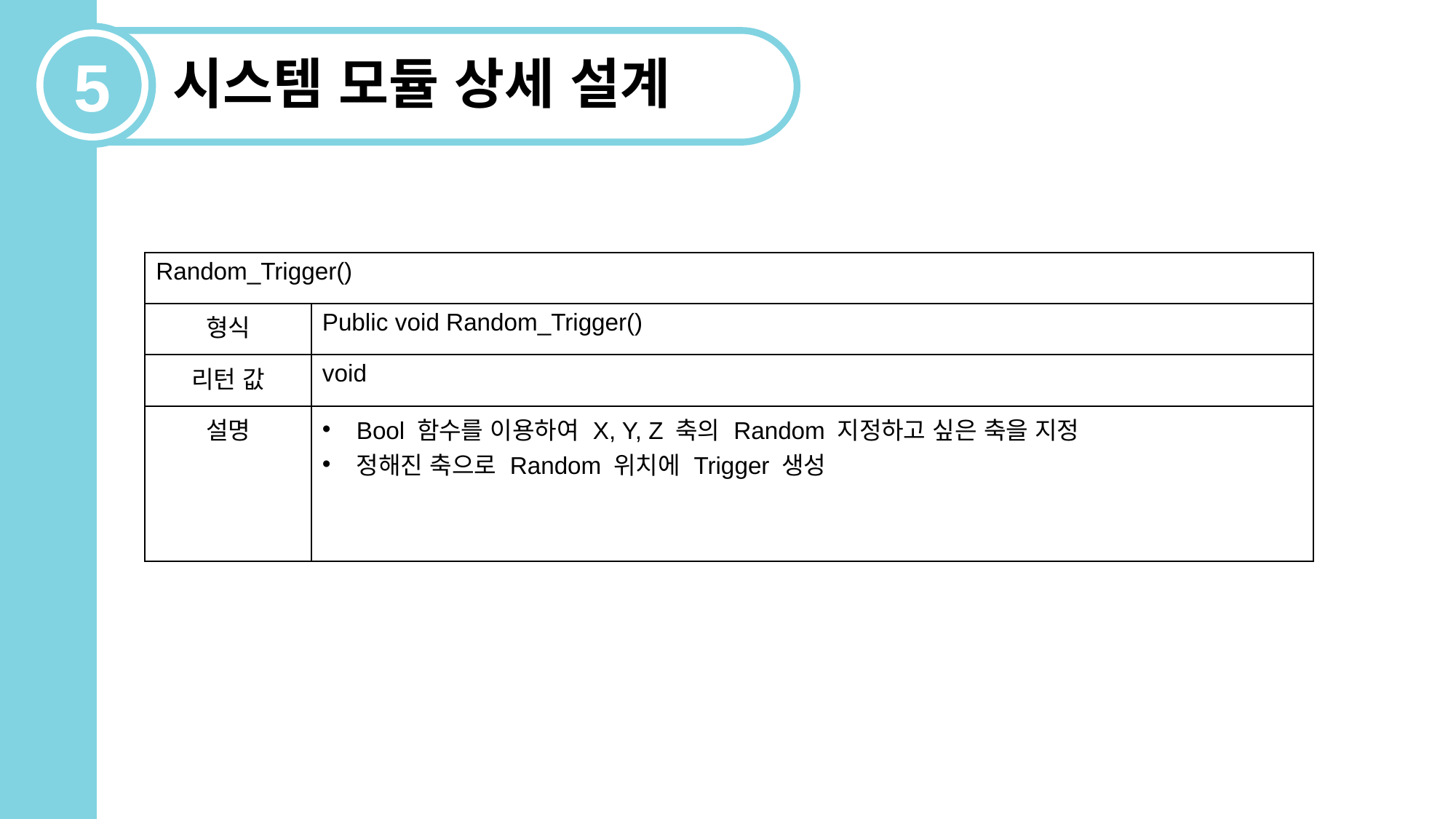

5
시스템 모듈 상세 설계
| Random\_Trigger() |  |
| --- | --- |
| 형식 | Public void Random\_Trigger() |
| 리턴 값 | void |
| 설명 | Bool 함수를 이용하여 X, Y, Z 축의 Random 지정하고 싶은 축을 지정 정해진 축으로 Random 위치에 Trigger 생성 |